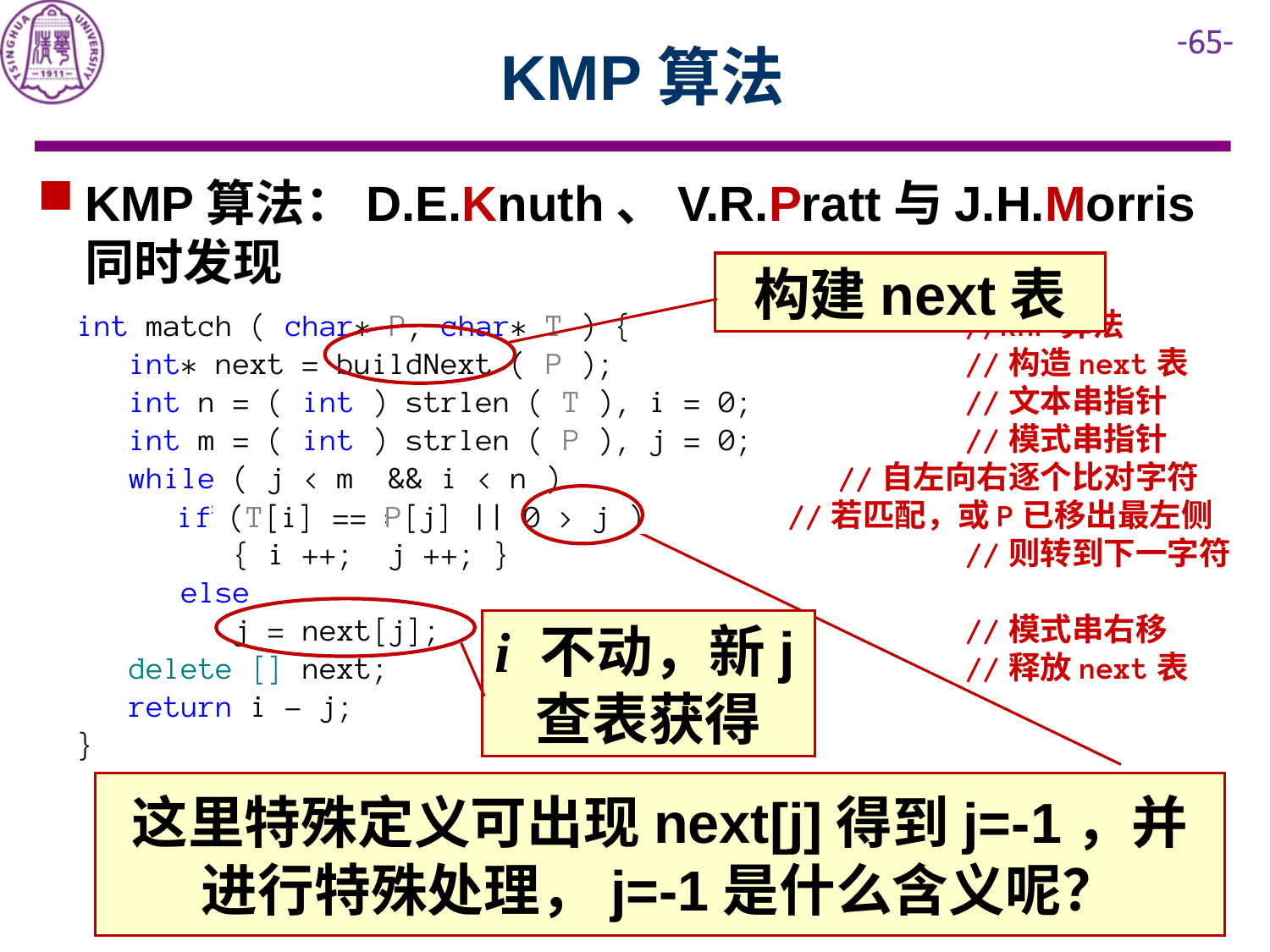

# KMP算法
KMP算法：D.E.Knuth、V.R.Pratt与J.H.Morris同时发现
构建next表
int match ( char* P, char* T ) {  			//KMP算法
   int* next = buildNext ( P ); 			//构造next表
   int n = ( int ) strlen ( T ), i = 0; 		//文本串指针
   int m = ( int ) strlen ( P ), j = 0; 		//模式串指针
   while ( j < m  && i < n ) 			//自左向右逐个比对字符
      if ( T[i] == P[j] )                //若匹配，或P已移出最左侧
         { i ++;  j ++; } 				//则转到下一字符
      else
         j = next[j]; 				//模式串右移
   delete [] next; 					//释放next表
   return i - j;
}

if (T[i] == P[j] || 0 > j )

i 不动，新j查表获得
这里特殊定义可出现next[j]得到j=-1，并进行特殊处理，j=-1是什么含义呢？